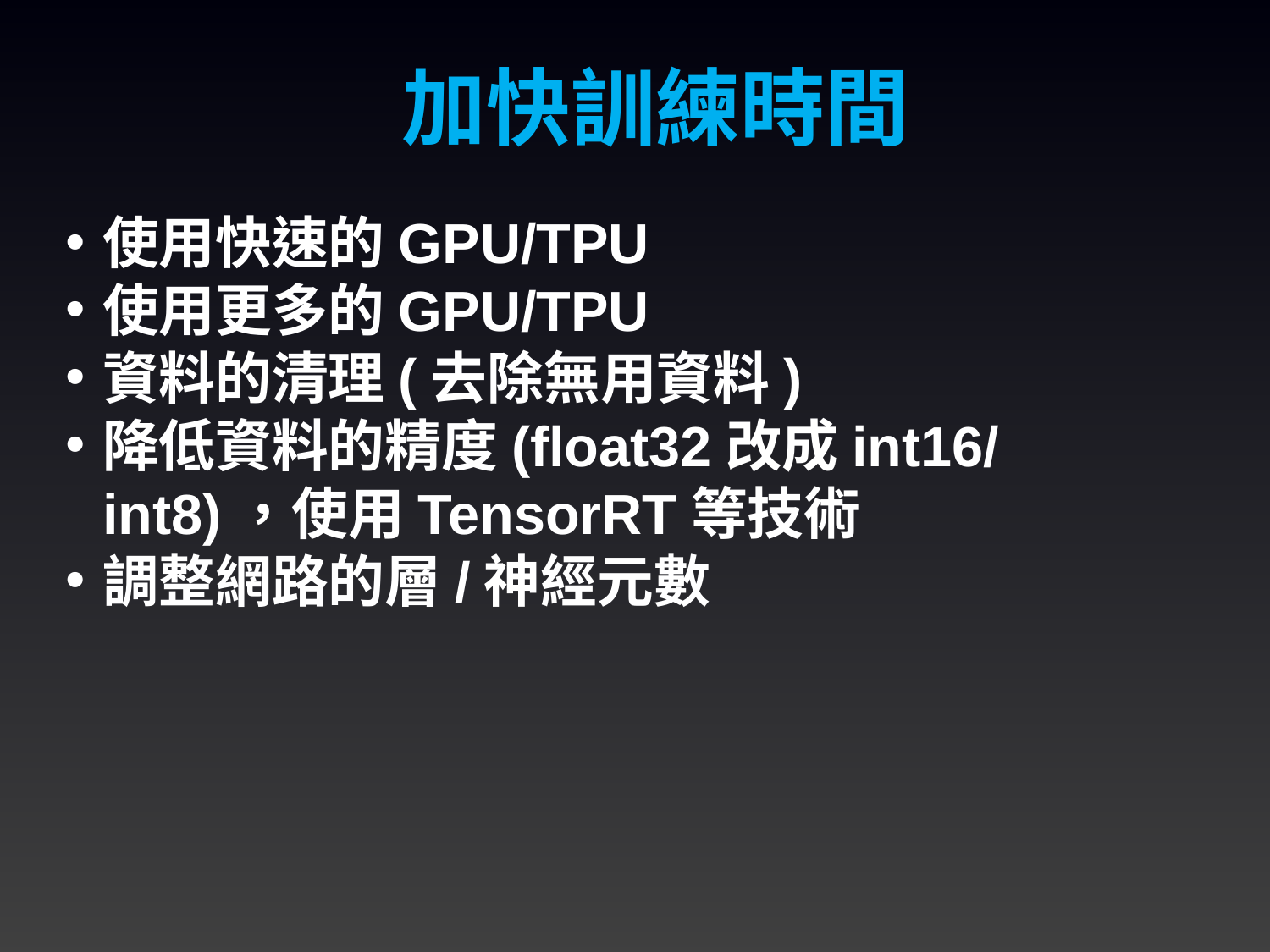

加快訓練時間
使用快速的GPU/TPU
使用更多的GPU/TPU
資料的清理(去除無用資料)
降低資料的精度(float32改成int16/int8)，使用TensorRT等技術
調整網路的層/神經元數